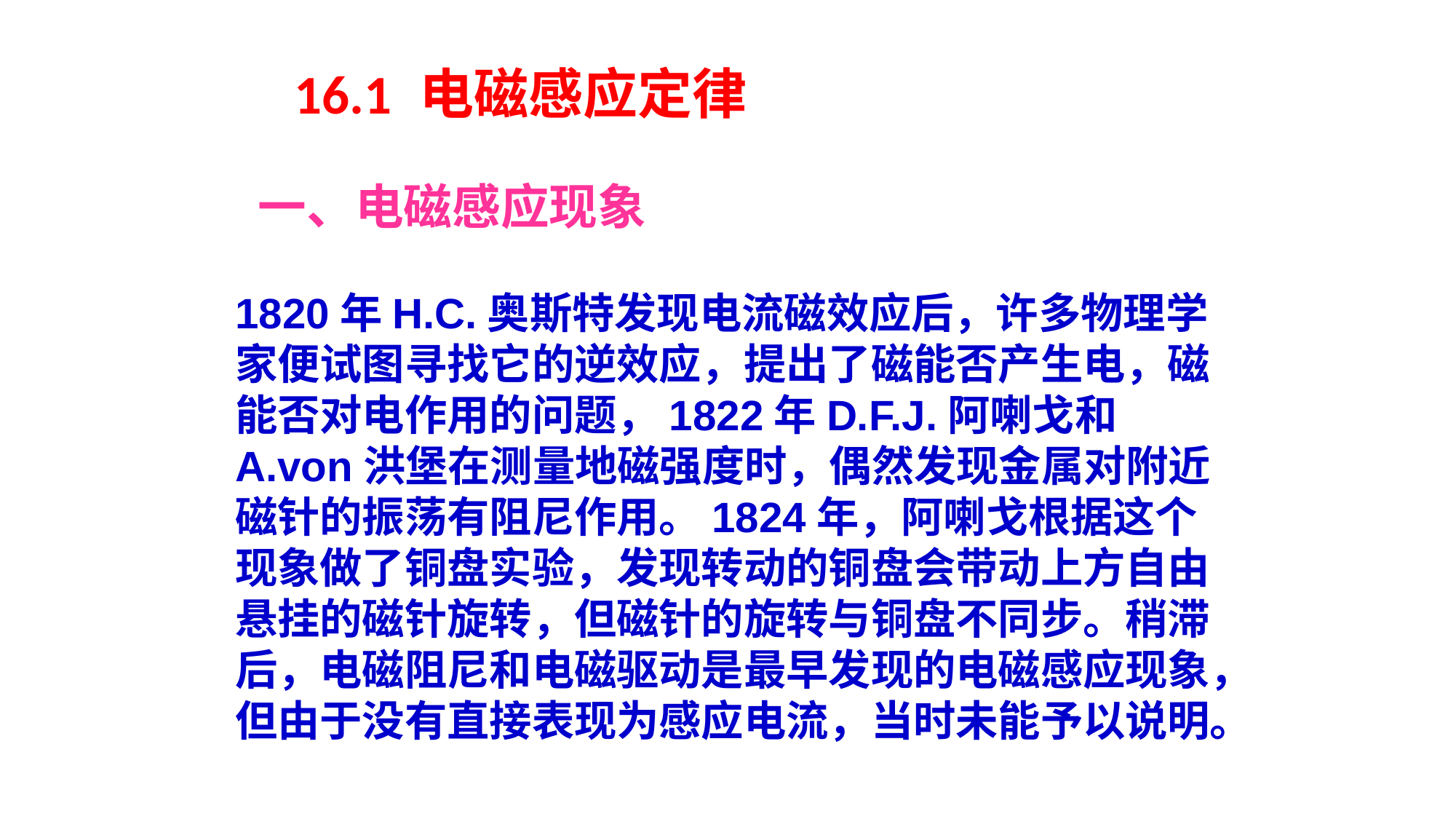

16.1 电磁感应定律
一、电磁感应现象
1820年H.C.奥斯特发现电流磁效应后，许多物理学家便试图寻找它的逆效应，提出了磁能否产生电，磁能否对电作用的问题，1822年D.F.J.阿喇戈和A.von洪堡在测量地磁强度时，偶然发现金属对附近磁针的振荡有阻尼作用。1824年，阿喇戈根据这个现象做了铜盘实验，发现转动的铜盘会带动上方自由悬挂的磁针旋转，但磁针的旋转与铜盘不同步。稍滞后，电磁阻尼和电磁驱动是最早发现的电磁感应现象，但由于没有直接表现为感应电流，当时未能予以说明。